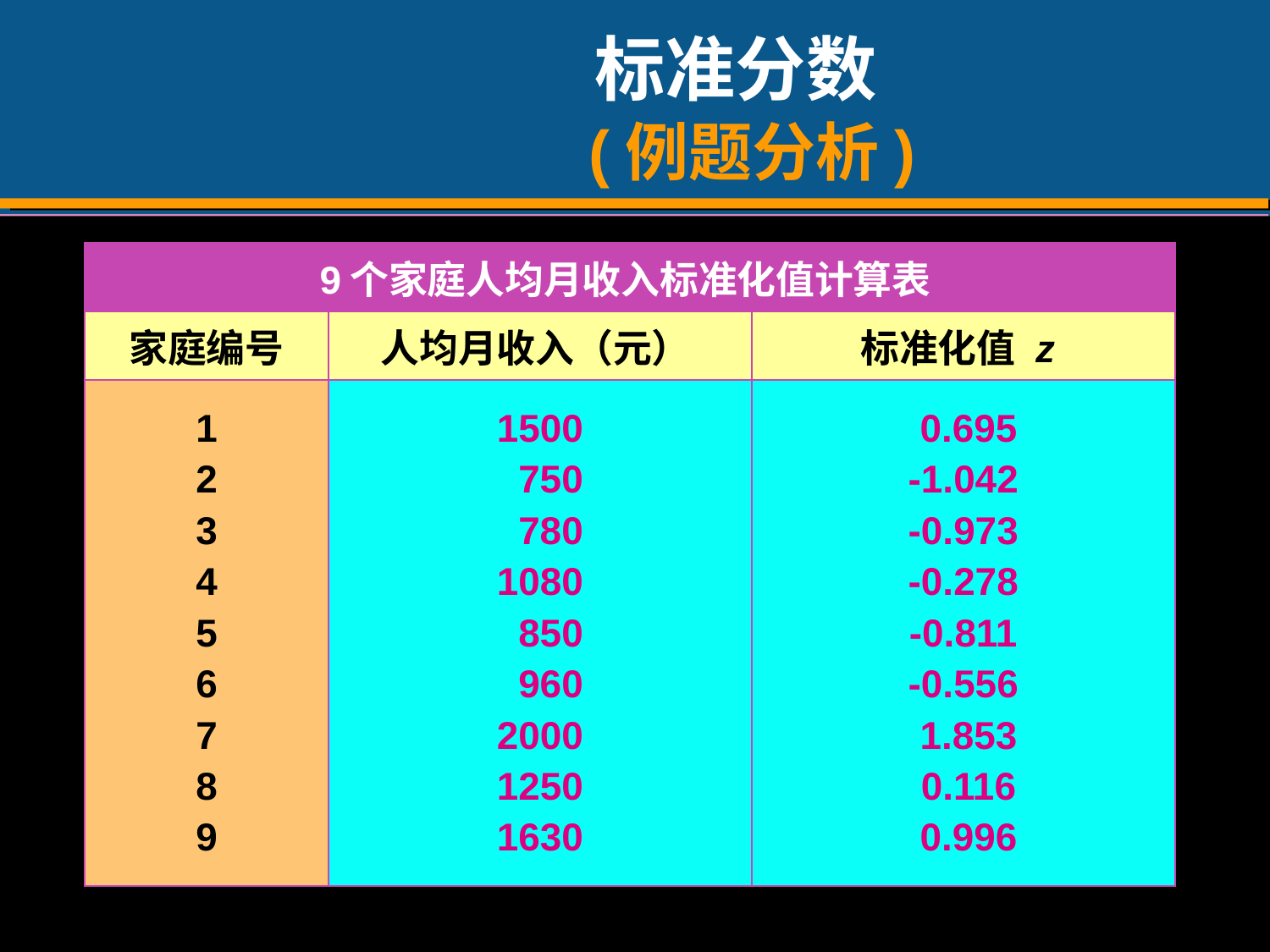

# 标准分数 (例题分析)

| 9个家庭人均月收入标准化值计算表 |  |  |
| --- | --- | --- |
| 家庭编号 | 人均月收入（元） | 标准化值 z |
| 1 2 3 4 5 6 7 8 9 | 1500 750 780 1080 850 960 2000 1250 1630 | 0.695 -1.042 -0.973 -0.278 -0.811 -0.556 1.853 0.116 0.996 |